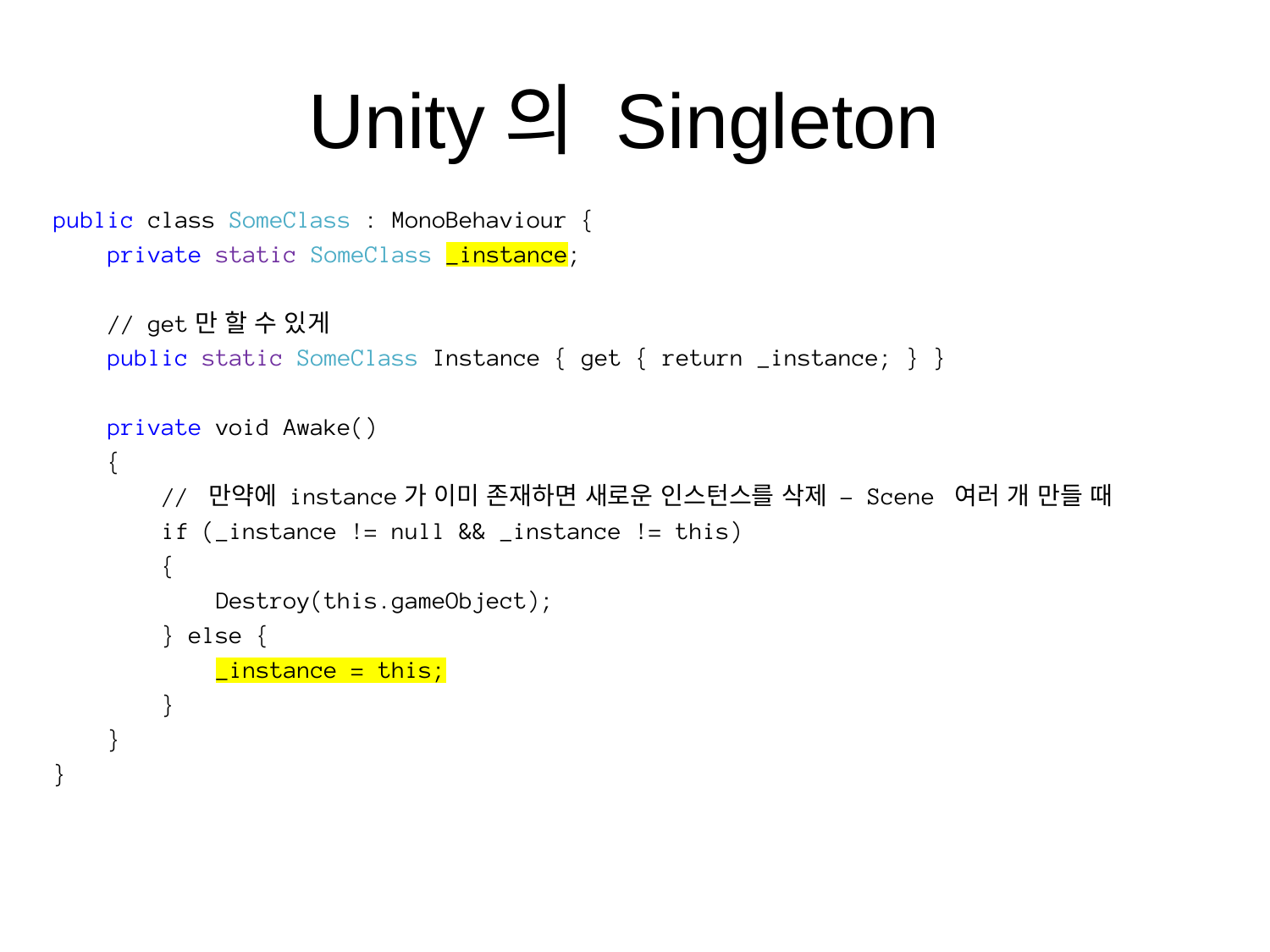

# Unity의 Singleton
public class SomeClass : MonoBehaviour {
    private static SomeClass _instance;

    // get만 할 수 있게
    public static SomeClass Instance { get { return _instance; } }

    private void Awake()
    {
        // 만약에 instance가 이미 존재하면 새로운 인스턴스를 삭제 - Scene 여러 개 만들 때
        if (_instance != null && _instance != this)
        {
            Destroy(this.gameObject);
        } else {
            _instance = this;
        }
    }
}